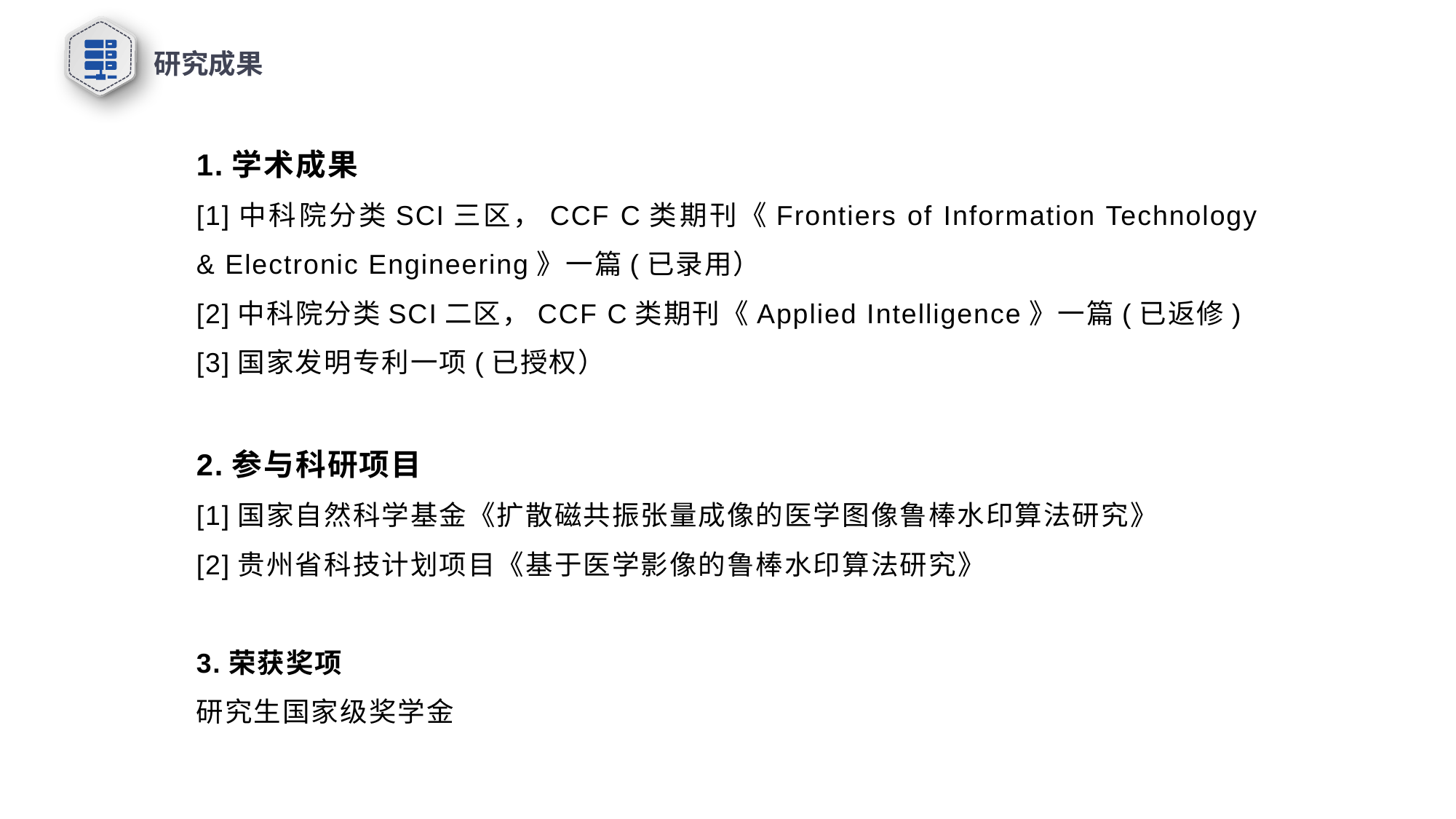

研究成果

1.学术成果
[1]中科院分类SCI三区，CCF C类期刊《Frontiers of Information Technology & Electronic Engineering》一篇(已录用）
[2]中科院分类SCI二区，CCF C类期刊《Applied Intelligence》一篇(已返修)
[3]国家发明专利一项(已授权）

2.参与科研项目
[1]国家自然科学基金《扩散磁共振张量成像的医学图像鲁棒水印算法研究》
[2]贵州省科技计划项目《基于医学影像的鲁棒水印算法研究》

3.荣获奖项
研究生国家级奖学金